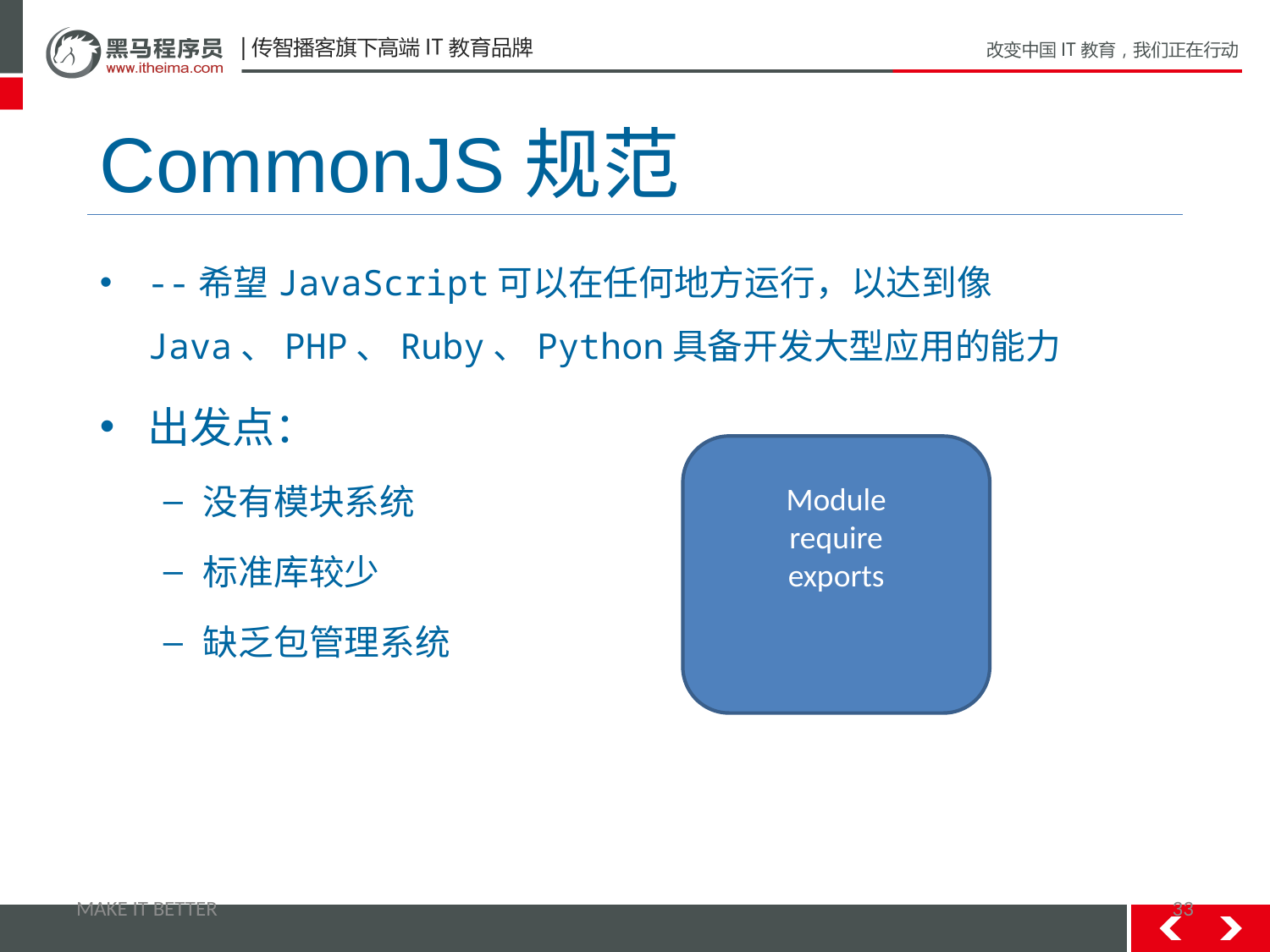

# CommonJS规范
--希望JavaScript可以在任何地方运行，以达到像Java、PHP、Ruby、Python具备开发大型应用的能力
出发点：
没有模块系统
标准库较少
缺乏包管理系统

Module
require
exports

MAKE IT BETTER
33